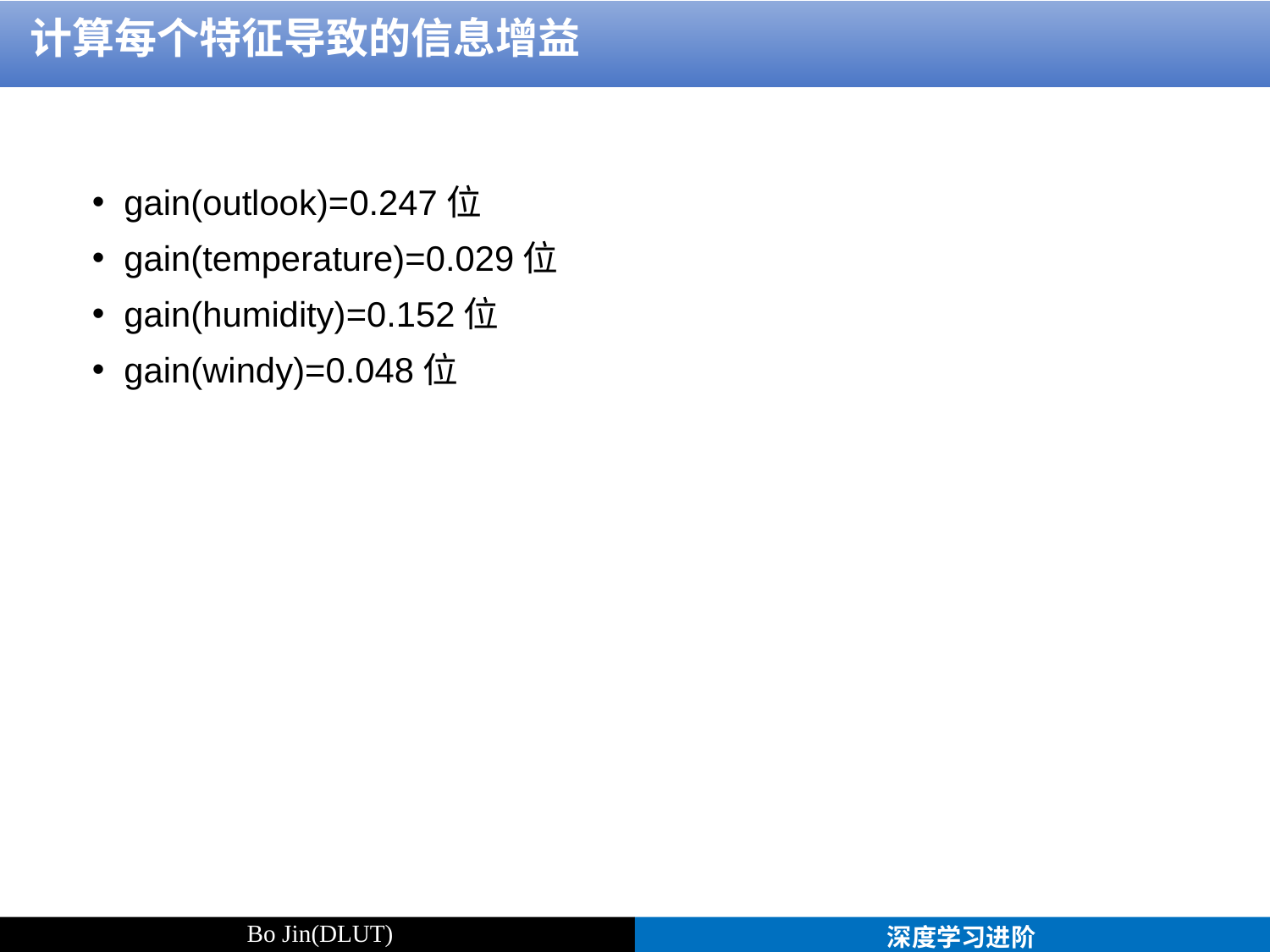

计算每个特征导致的信息增益
gain(outlook)=0.247位
gain(temperature)=0.029位
gain(humidity)=0.152位
gain(windy)=0.048位

Bo Jin(DLUT)
深度学习进阶